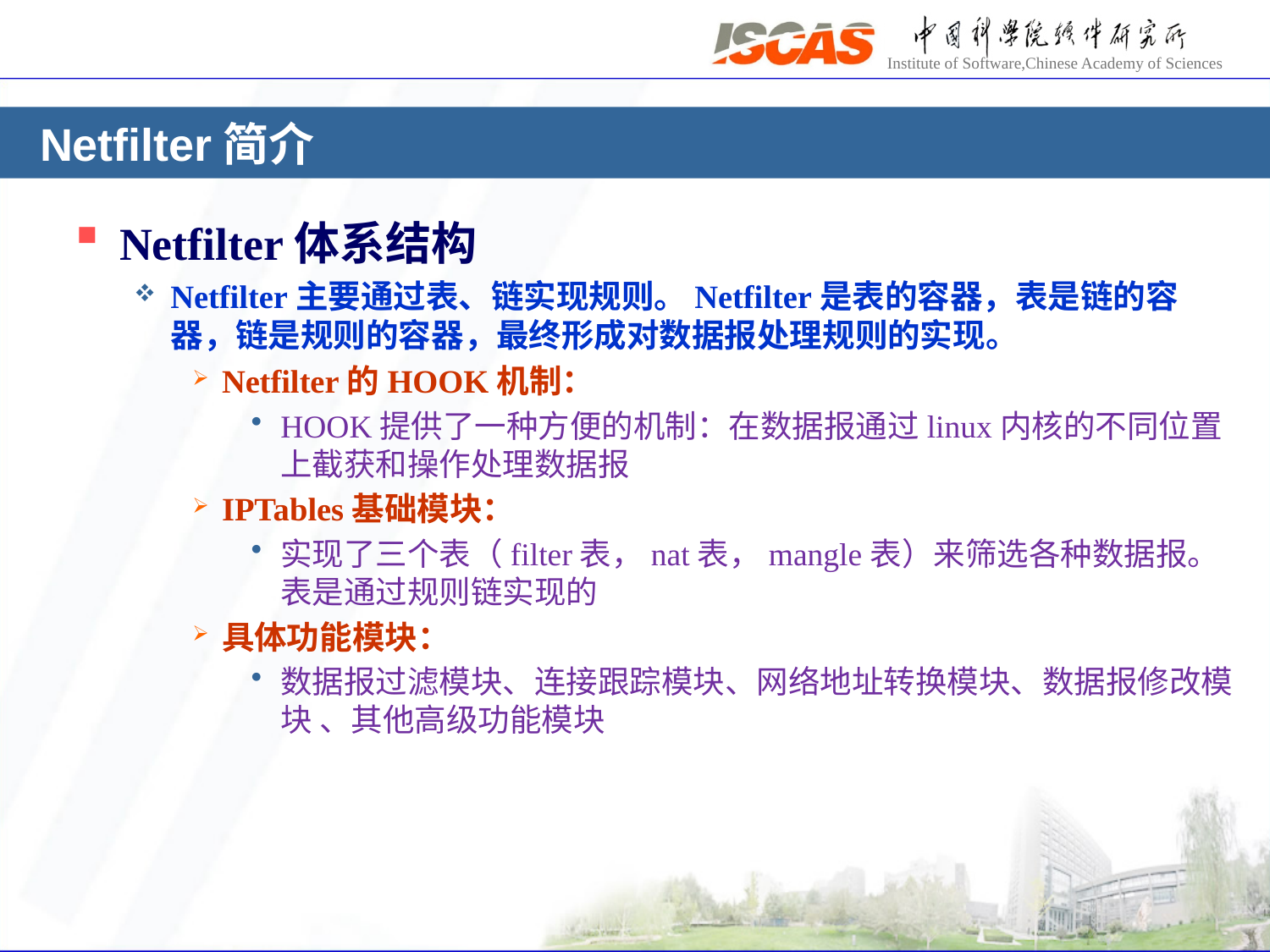

# Netfilter简介
Netfilter体系结构
Netfilter主要通过表、链实现规则。Netfilter是表的容器，表是链的容器，链是规则的容器，最终形成对数据报处理规则的实现。
Netfilter的HOOK机制：
HOOK提供了一种方便的机制：在数据报通过linux内核的不同位置上截获和操作处理数据报
IPTables基础模块：
实现了三个表（filter表，nat表，mangle表）来筛选各种数据报。表是通过规则链实现的
具体功能模块：
数据报过滤模块、连接跟踪模块、网络地址转换模块、数据报修改模块 、其他高级功能模块